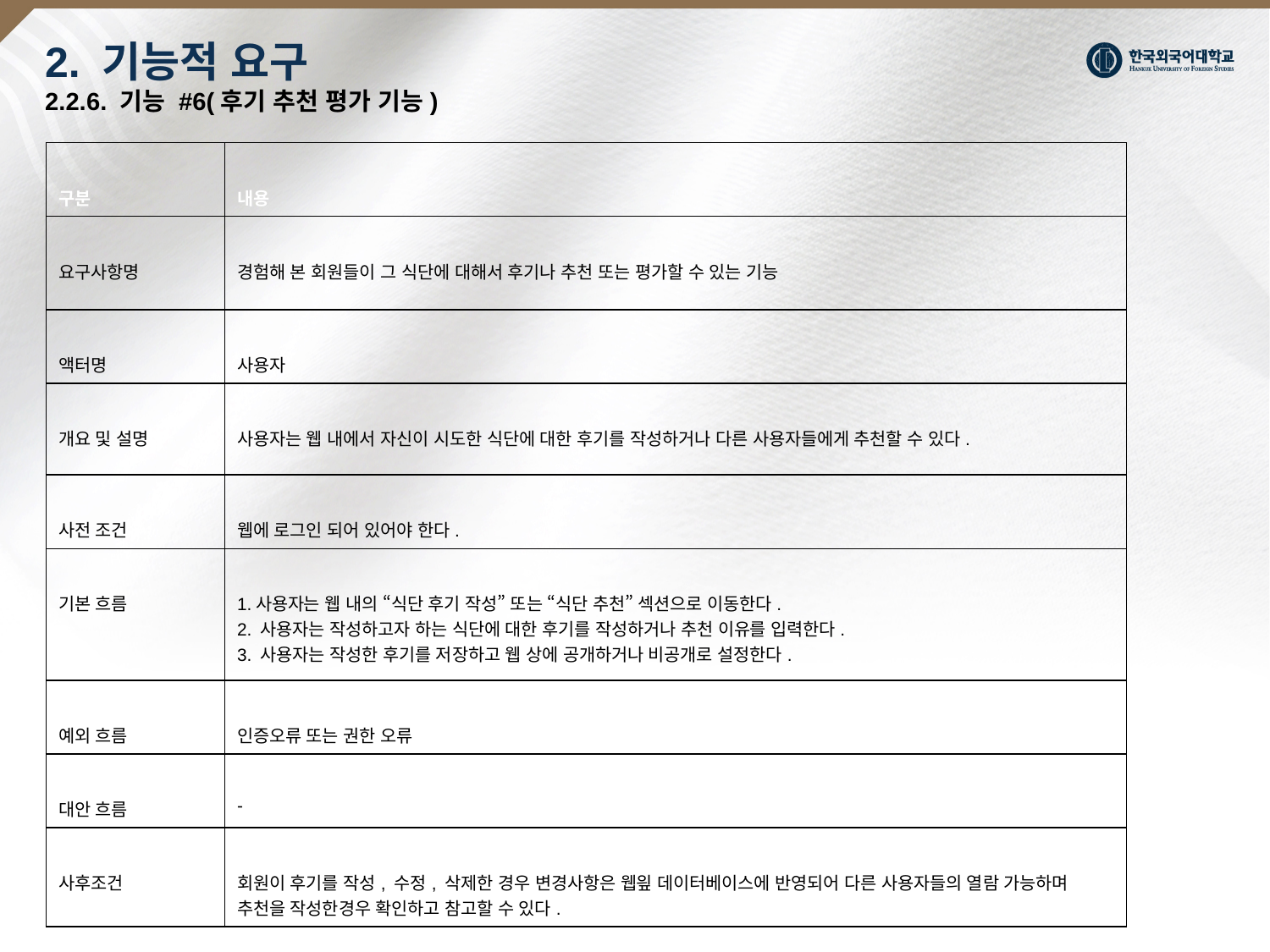

# 2. 기능적 요구 2.2.6. 기능 #6(후기 추천 평가 기능)
| 구분 | 내용 |
| --- | --- |
| 요구사항명 | 경험해 본 회원들이 그 식단에 대해서 후기나 추천 또는 평가할 수 있는 기능 |
| 액터명 | 사용자 |
| 개요 및 설명 | 사용자는 웹 내에서 자신이 시도한 식단에 대한 후기를 작성하거나 다른 사용자들에게 추천할 수 있다. |
| 사전 조건 | 웹에 로그인 되어 있어야 한다. |
| 기본 흐름 | 1.사용자는 웹 내의 “식단 후기 작성” 또는 “식단 추천” 섹션으로 이동한다.  2. 사용자는 작성하고자 하는 식단에 대한 후기를 작성하거나 추천 이유를 입력한다.   3. 사용자는 작성한 후기를 저장하고 웹 상에 공개하거나 비공개로 설정한다. |
| 예외 흐름 | 인증오류 또는 권한 오류 |
| 대안 흐름 | - |
| 사후조건 | 회원이 후기를 작성, 수정, 삭제한 경우 변경사항은 웹읲 데이터베이스에 반영되어 다른 사용자들의 열람 가능하며 추천을 작성한경우 확인하고 참고할 수 있다. |